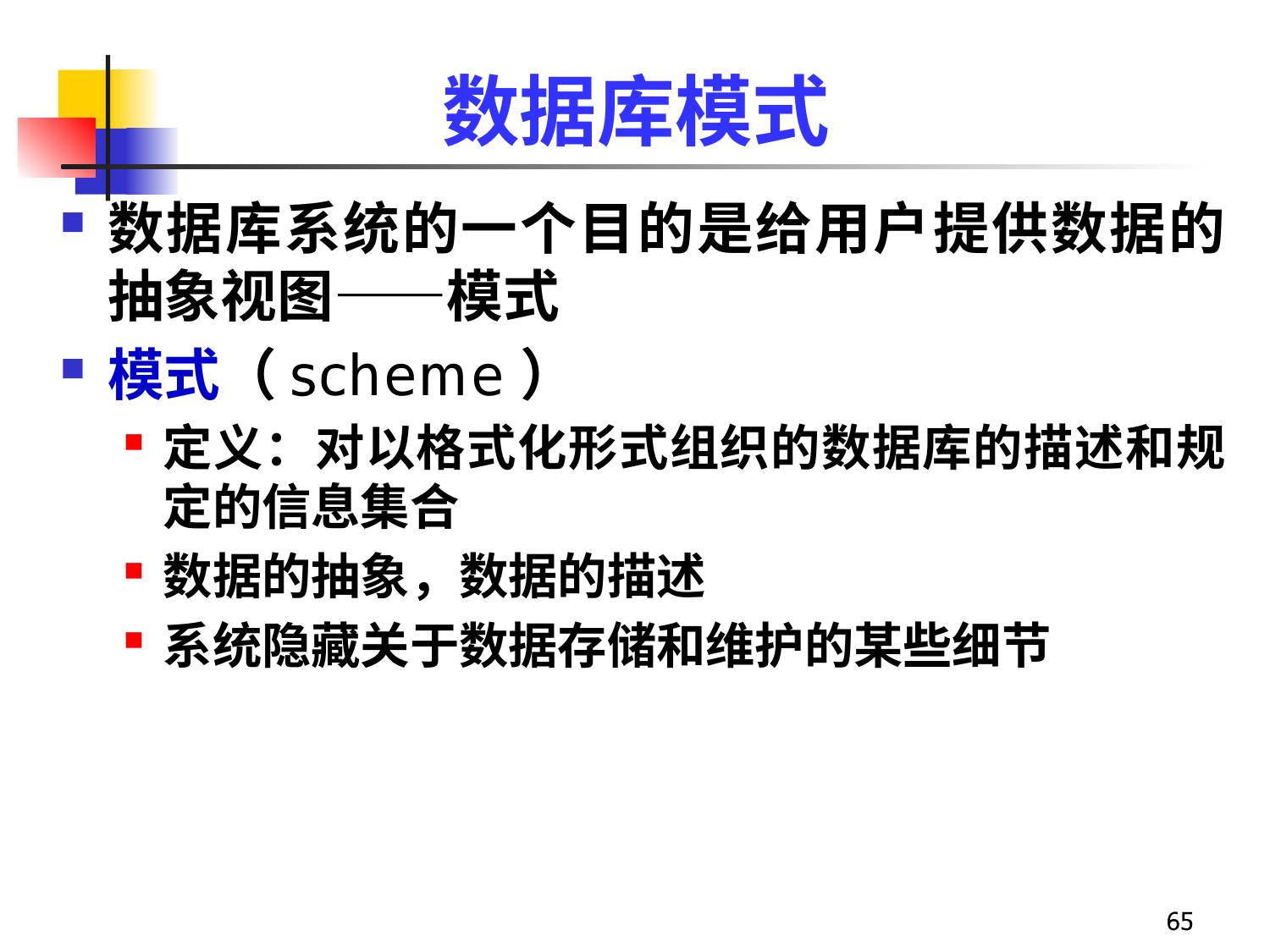

# 数据库模式
数据库系统的一个目的是给用户提供数据的抽象视图——模式
模式（scheme）
定义：对以格式化形式组织的数据库的描述和规定的信息集合
数据的抽象，数据的描述
系统隐藏关于数据存储和维护的某些细节
65